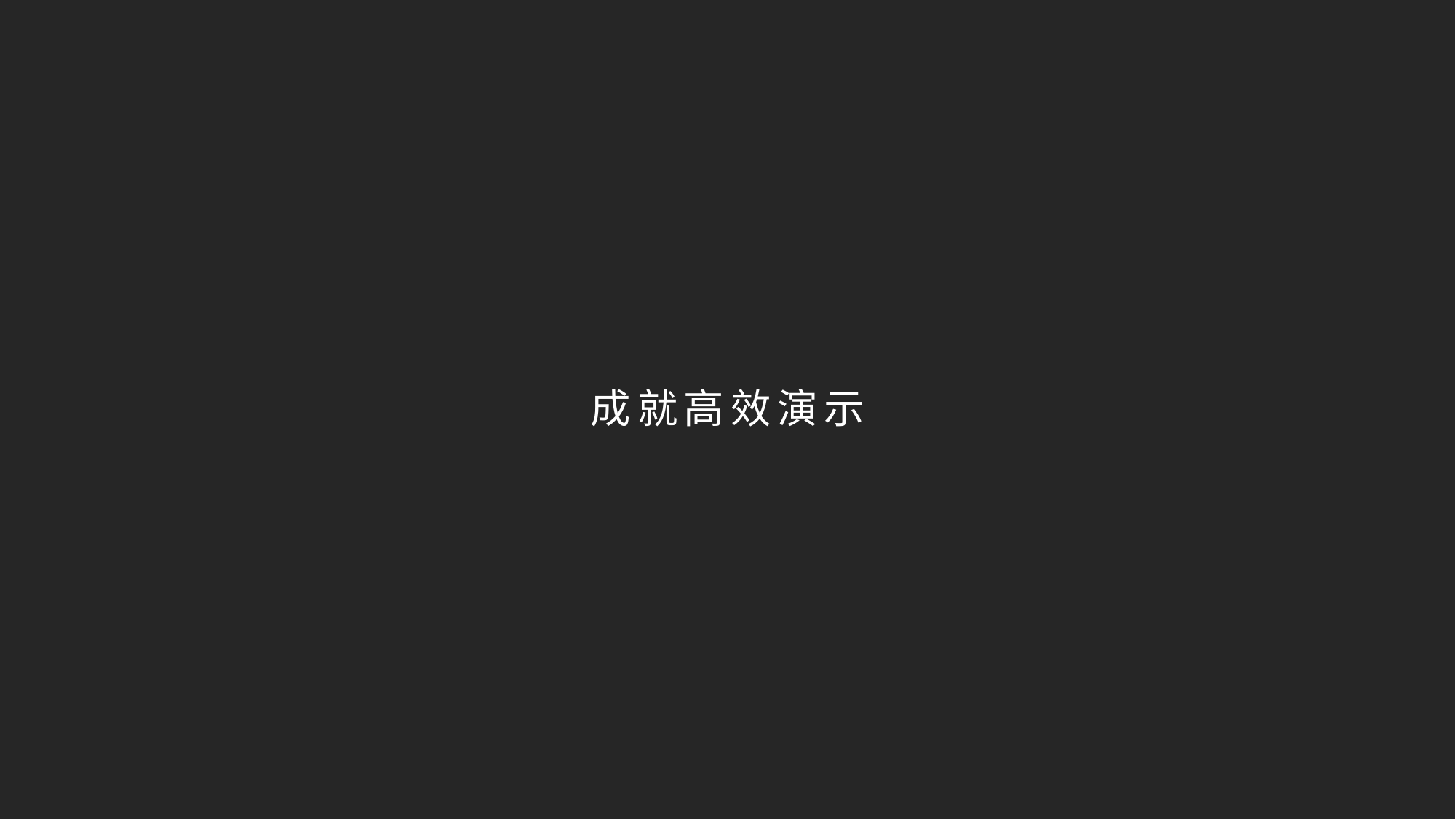

成
就
高
效
演
示
成
就
高
效
演
示